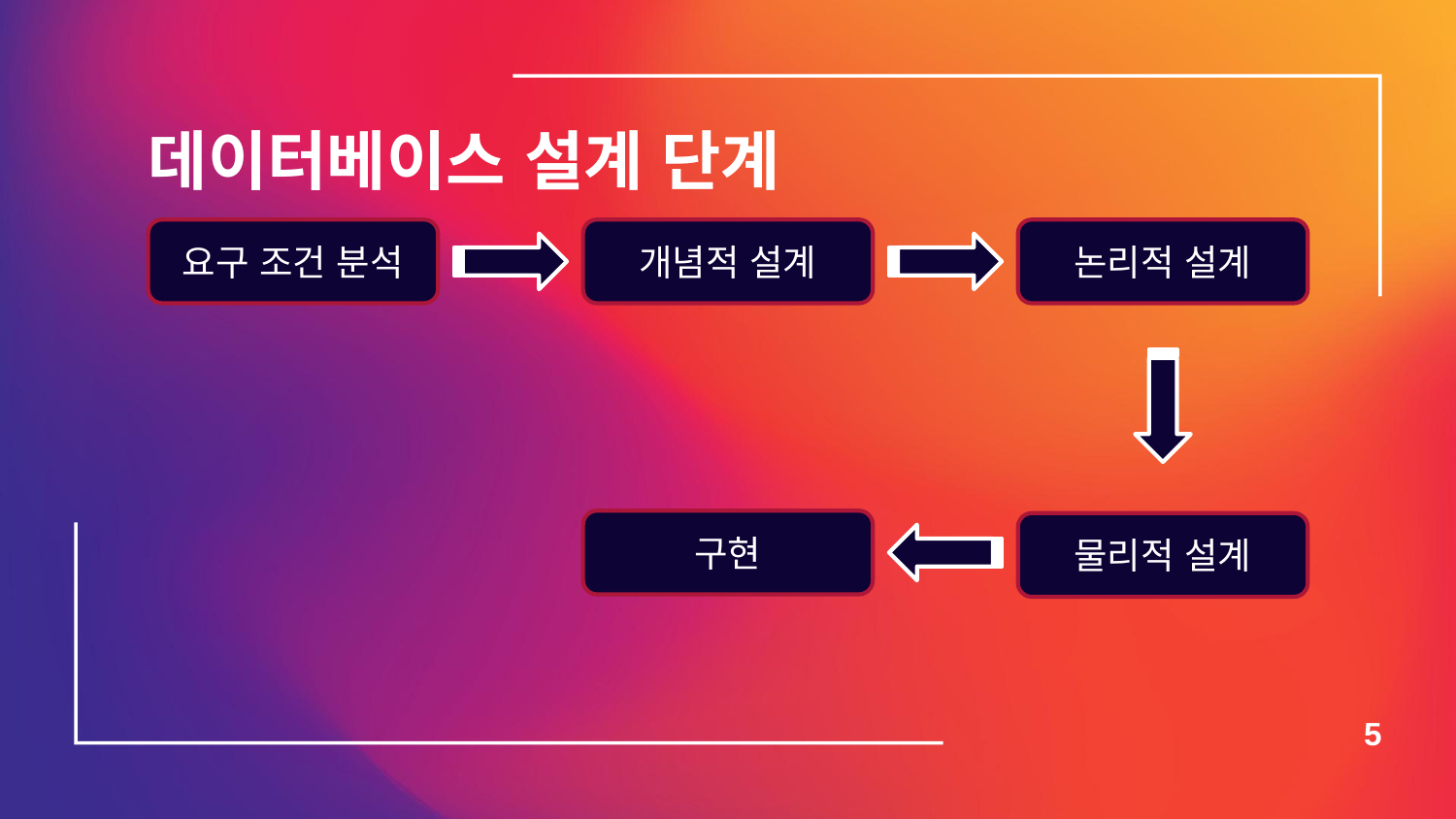

# 데이터베이스 설계 단계
요구 조건 분석
개념적 설계
논리적 설계

구현
물리적 설계

5